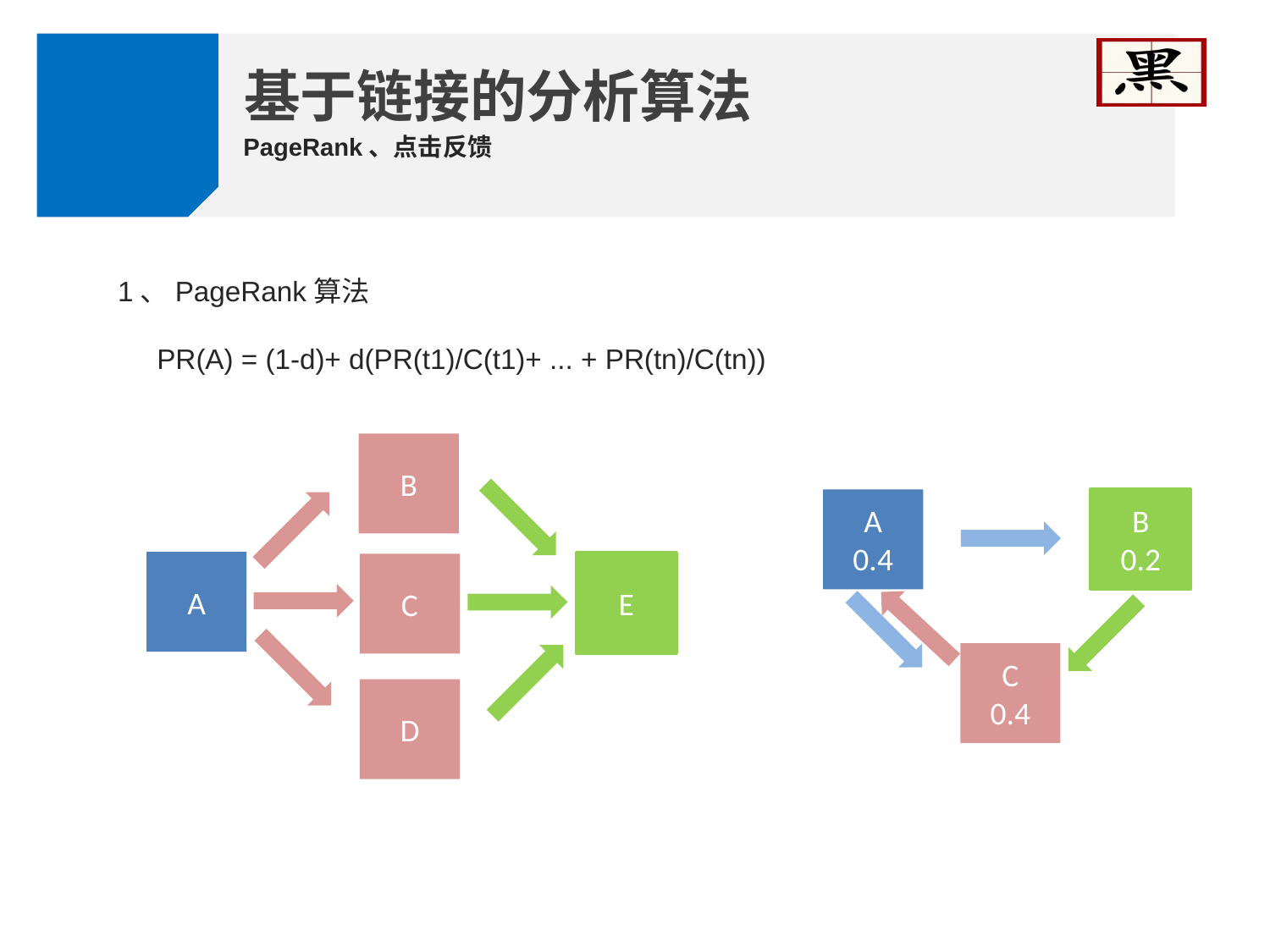

基于链接的分析算法
PageRank、点击反馈
1、PageRank算法

     PR(A) = (1-d)+ d(PR(t1)/C(t1)+ ... + PR(tn)/C(tn))

B
B
0.2
A
0.4

A
E
C

C
0.4

D